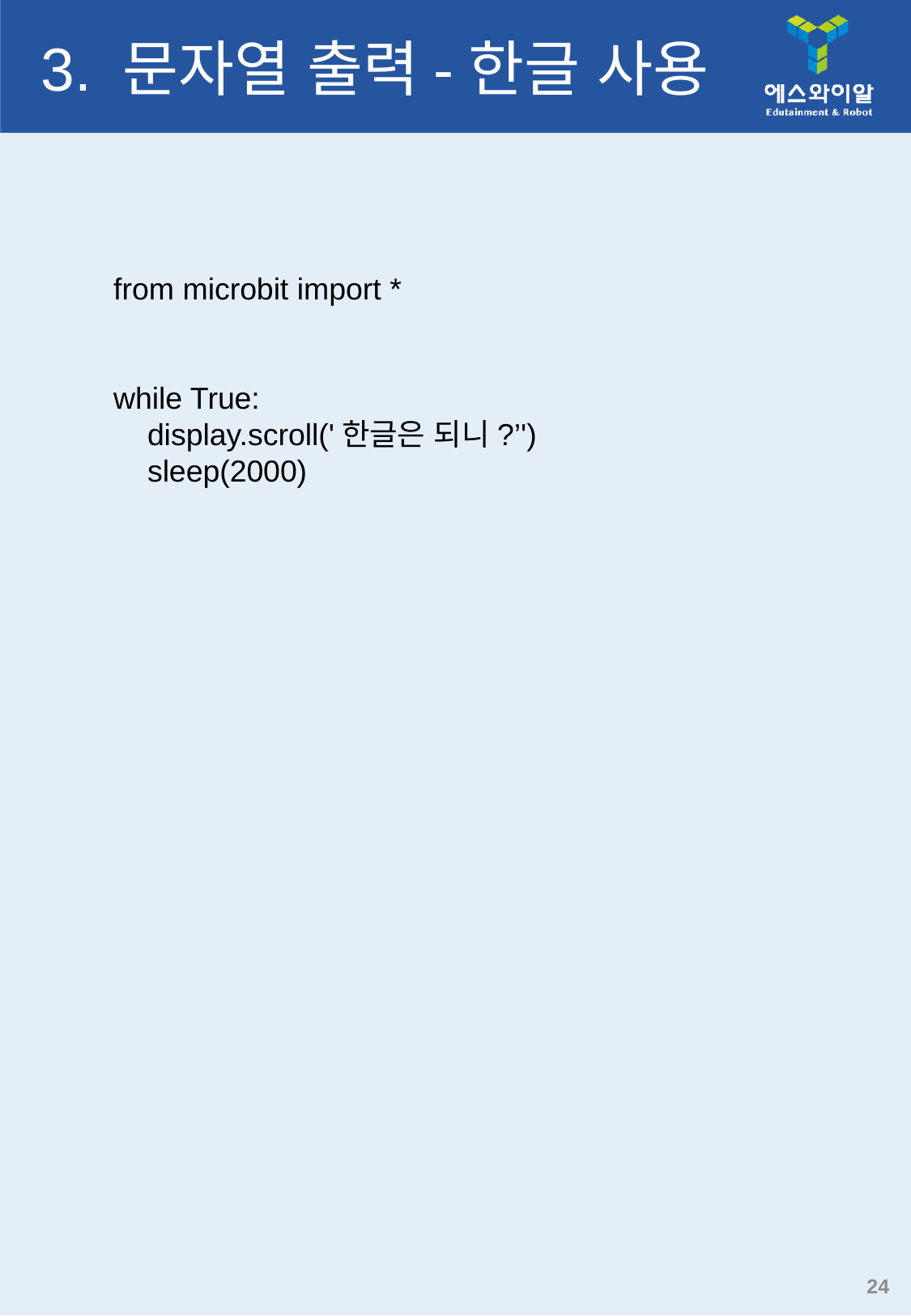

# 3. 문자열 출력-한글 사용

from microbit import *
while True:
    display.scroll('한글은 되니?’')
    sleep(2000)

24